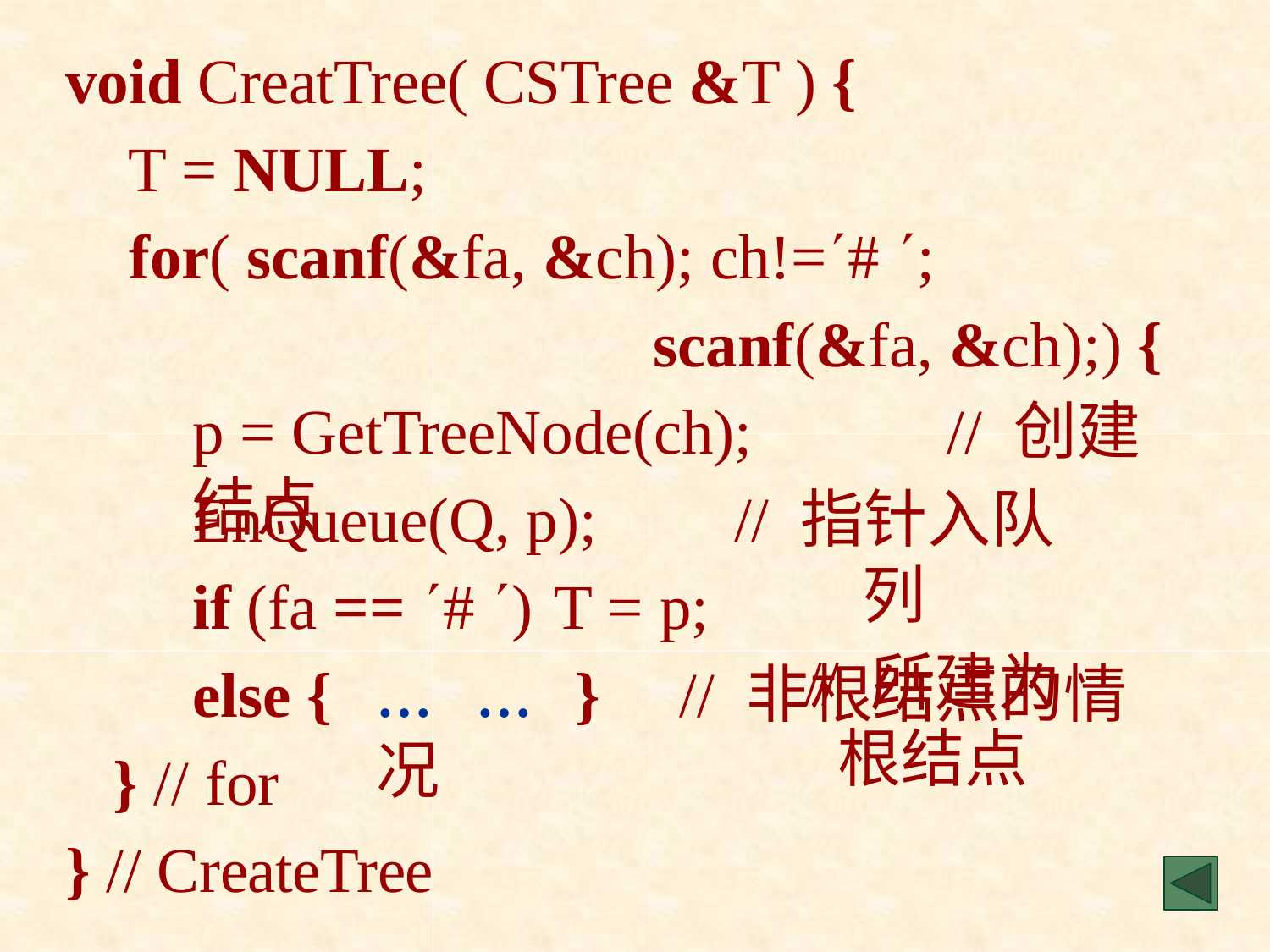

void CreatTree( CSTree &T ) {
T = NULL;
for( scanf(&fa, &ch); ch!=′# ′;
scanf(&fa, &ch);) {
p = GetTreeNode(ch);	// 创建结点
EnQueue(Q, p);
if (fa == ′# ′)	T = p;
// 指针入队列
// 所建为根结点
else {
} // for
} // CreateTree
…	…	}	// 非根结点的情况